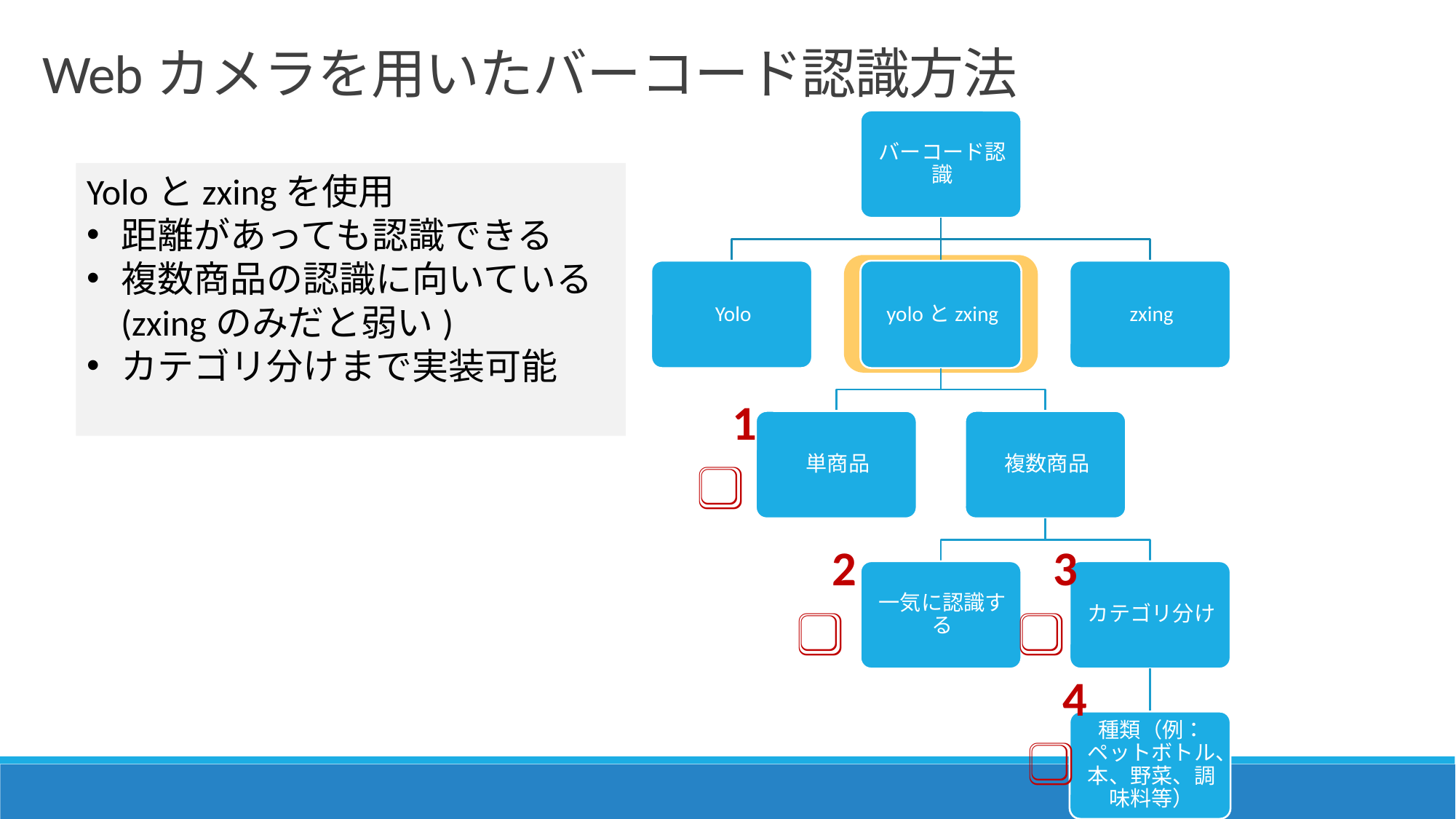

Webカメラを用いたバーコード認識方法
バーコード認識
Yolo
yoloとzxing
単商品
複数商品
一気に認識する
カテゴリ分け
種類（例：ペットボトル、本、野菜、調味料等）
zxing
Yoloとzxingを使用
距離があっても認識できる
複数商品の認識に向いている(zxingのみだと弱い)
カテゴリ分けまで実装可能

1⃣
3⃣
2⃣
4⃣